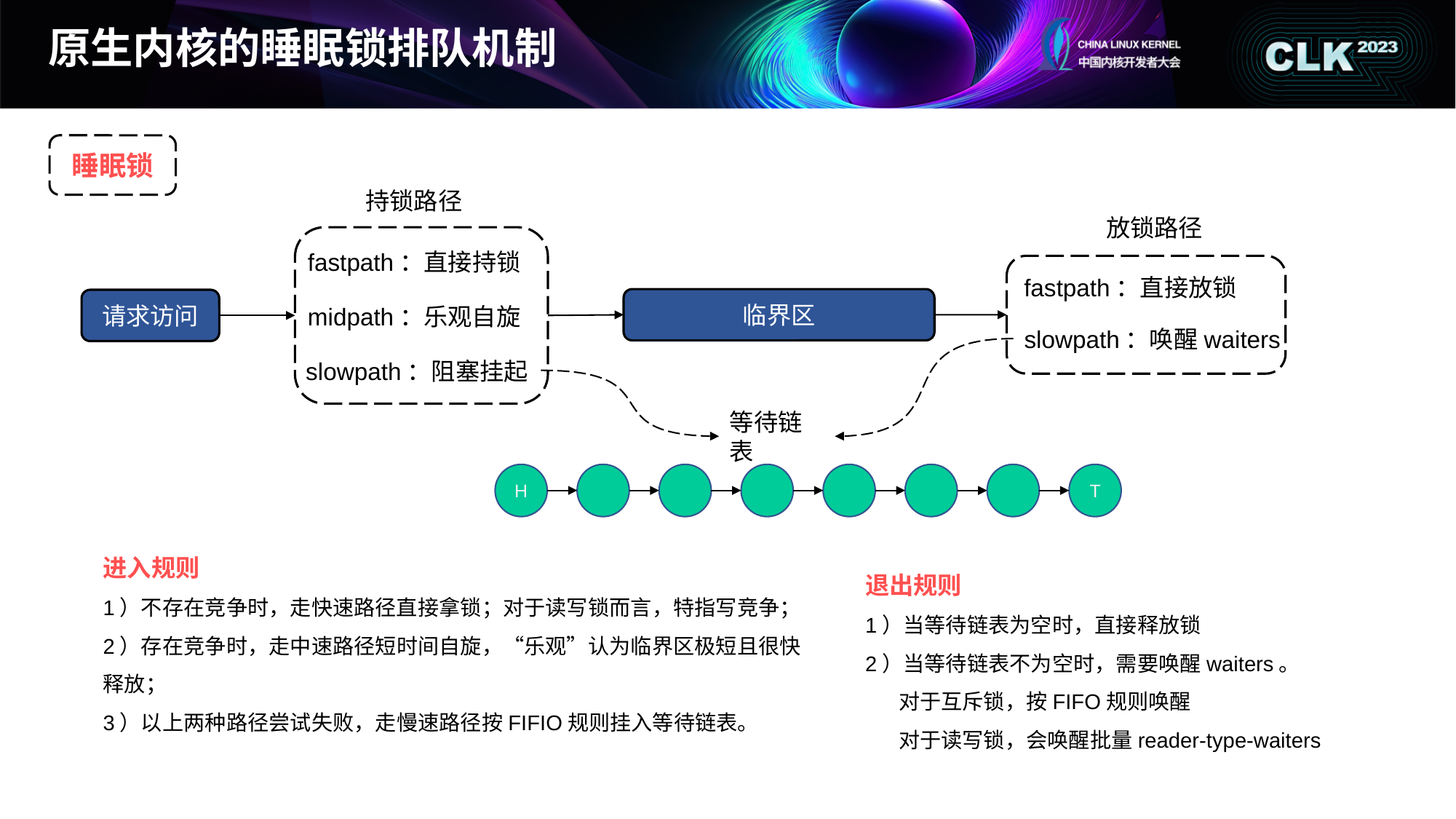

原生内核的睡眠锁排队机制
睡眠锁
持锁路径
放锁路径

fastpath：直接持锁

fastpath：直接放锁
临界区
请求访问
midpath：乐观自旋
slowpath：唤醒waiters
slowpath：阻塞挂起
等待链表
H

T
退出规则
1）当等待链表为空时，直接释放锁
2）当等待链表不为空时，需要唤醒waiters。
      对于互斥锁，按FIFO规则唤醒
      对于读写锁，会唤醒批量reader-type-waiters
进入规则
1）不存在竞争时，走快速路径直接拿锁；对于读写锁而言，特指写竞争；
2）存在竞争时，走中速路径短时间自旋，“乐观”认为临界区极短且很快释放；
3）以上两种路径尝试失败，走慢速路径按FIFIO规则挂入等待链表。